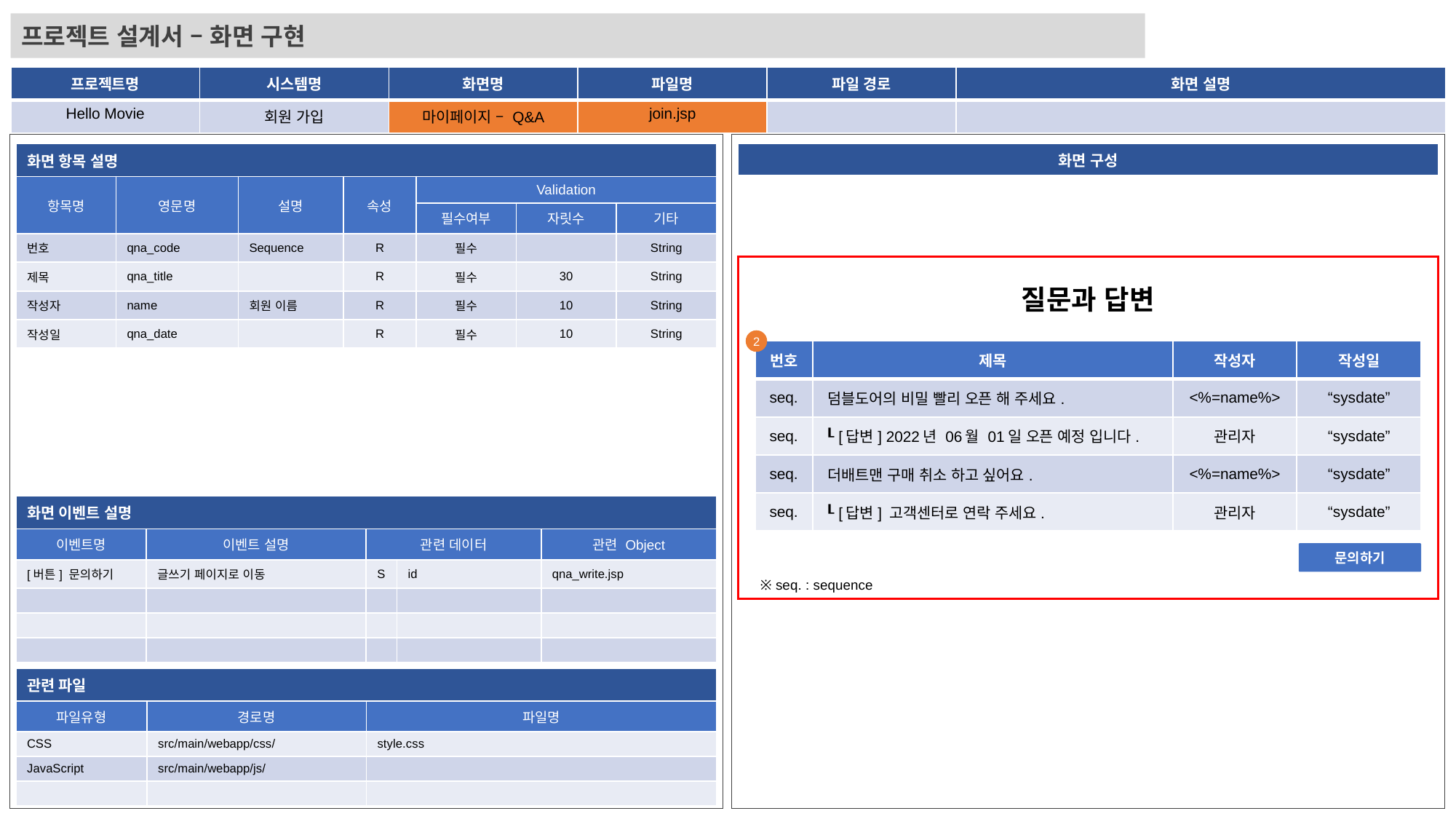

프로젝트 설계서 – 화면 구현
| 프로젝트명 | 시스템명 | 화면명 | 파일명 | 파일 경로 | 화면 설명 |
| --- | --- | --- | --- | --- | --- |
| Hello Movie | 회원 가입 | 마이페이지 – Q&A | join.jsp |  |  |

| 화면 항목 설명 |  |  |  |  |  |  |
| --- | --- | --- | --- | --- | --- | --- |
| 항목명 | 영문명 | 설명 | 속성 | Validation |  |  |
|  |  |  |  | 필수여부 | 자릿수 | 기타 |
| 번호 | qna\_code | Sequence | R | 필수 |  | String |
| 제목 | qna\_title |  | R | 필수 | 30 | String |
| 작성자 | name | 회원 이름 | R | 필수 | 10 | String |
| 작성일 | qna\_date |  | R | 필수 | 10 | String |
| 화면 구성 |
| --- |

질문과 답변
2
| 번호 | 제목 | 작성자 | 작성일 |
| --- | --- | --- | --- |
| seq. | 덤블도어의 비밀 빨리 오픈 해 주세요. | <%=name%> | “sysdate” |
| seq. | ┖ [답변] 2022년 06월 01일 오픈 예정 입니다. | 관리자 | “sysdate” |
| seq. | 더배트맨 구매 취소 하고 싶어요. | <%=name%> | “sysdate” |
| seq. | ┖ [답변] 고객센터로 연락 주세요. | 관리자 | “sysdate” |
| 화면 이벤트 설명 |  |  |  |  |
| --- | --- | --- | --- | --- |
| 이벤트명 | 이벤트 설명 | 관련 데이터 |  | 관련 Object |
| [버튼] 문의하기 | 글쓰기 페이지로 이동 | S | id | qna\_write.jsp |
|  |  |  |  |  |
|  |  |  |  |  |
|  |  |  |  |  |
문의하기
※ seq. : sequence
| 관련 파일 |  |  |
| --- | --- | --- |
| 파일유형 | 경로명 | 파일명 |
| CSS | src/main/webapp/css/ | style.css |
| JavaScript | src/main/webapp/js/ |  |
|  |  |  |